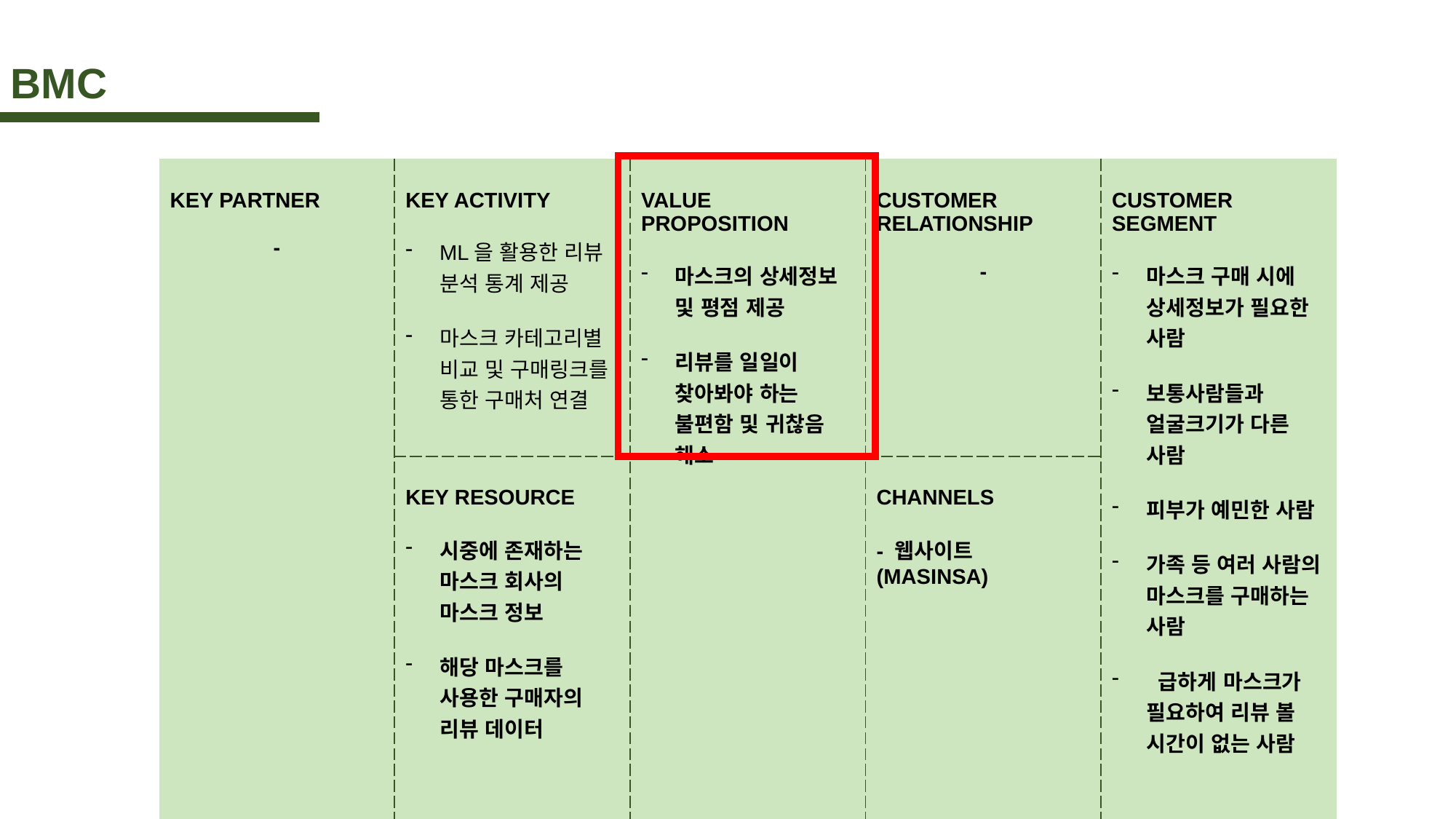

BMC

| KEY PARTNER - | KEY ACTIVITY ML을 활용한 리뷰 분석 통계 제공 마스크 카테고리별 비교 및 구매링크를 통한 구매처 연결 | VALUE PROPOSITION 마스크의 상세정보 및 평점 제공 리뷰를 일일이 찾아봐야 하는 불편함 및 귀찮음 해소 | CUSTOMER RELATIONSHIP - | CUSTOMER SEGMENT 마스크 구매 시에 상세정보가 필요한 사람 보통사람들과 얼굴크기가 다른 사람 피부가 예민한 사람 가족 등 여러 사람의 마스크를 구매하는 사람 급하게 마스크가 필요하여 리뷰 볼 시간이 없는 사람 |
| --- | --- | --- | --- | --- |
|  | KEY RESOURCE 시중에 존재하는 마스크 회사의 마스크 정보 해당 마스크를 사용한 구매자의 리뷰 데이터 |  | CHANNELS - 웹사이트 (MASINSA) |  |